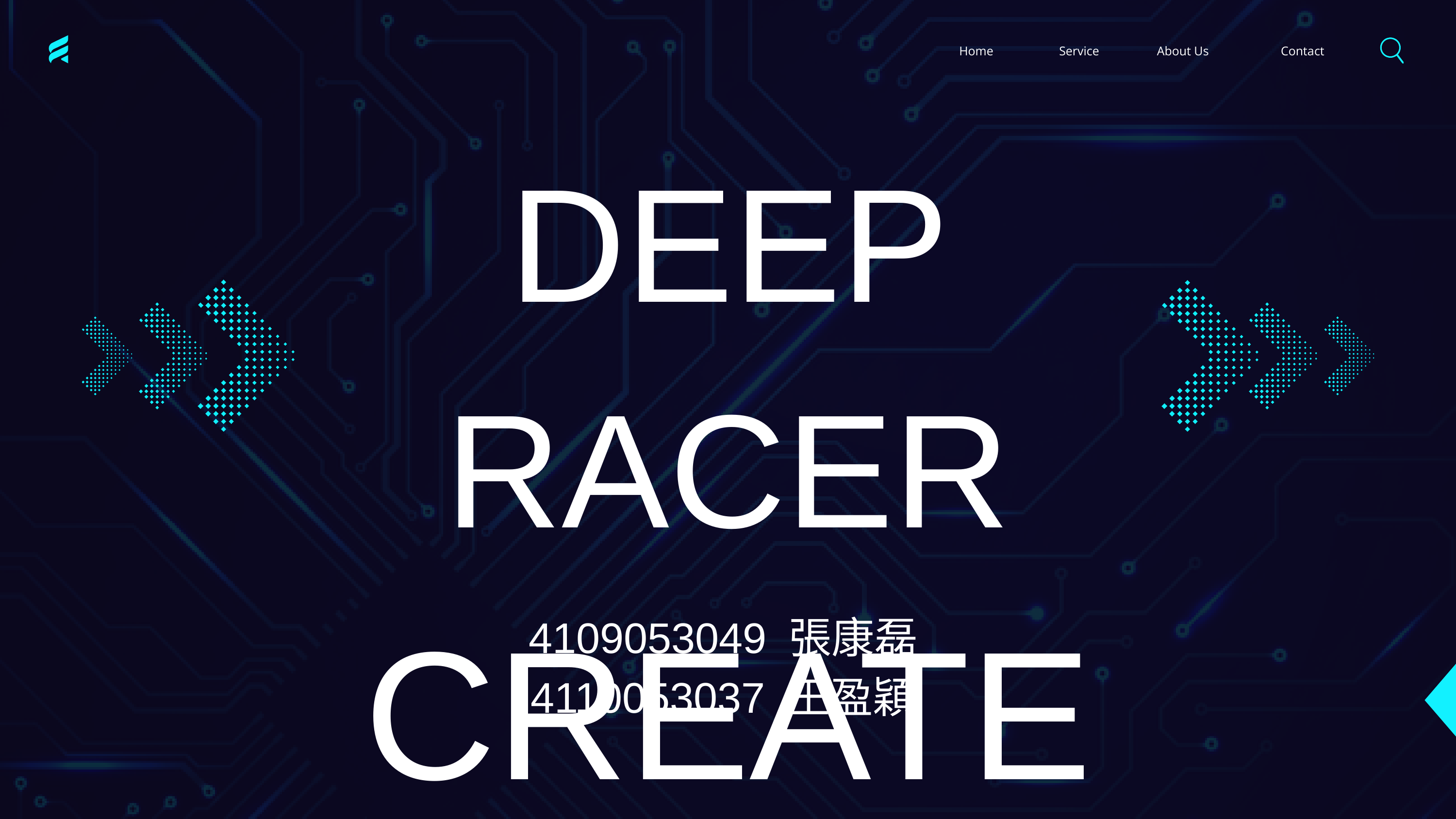

Home
Service
About Us
Contact
DEEP RACER
CREATE MODEL

4109053049 張康磊
4110053037 王盈穎